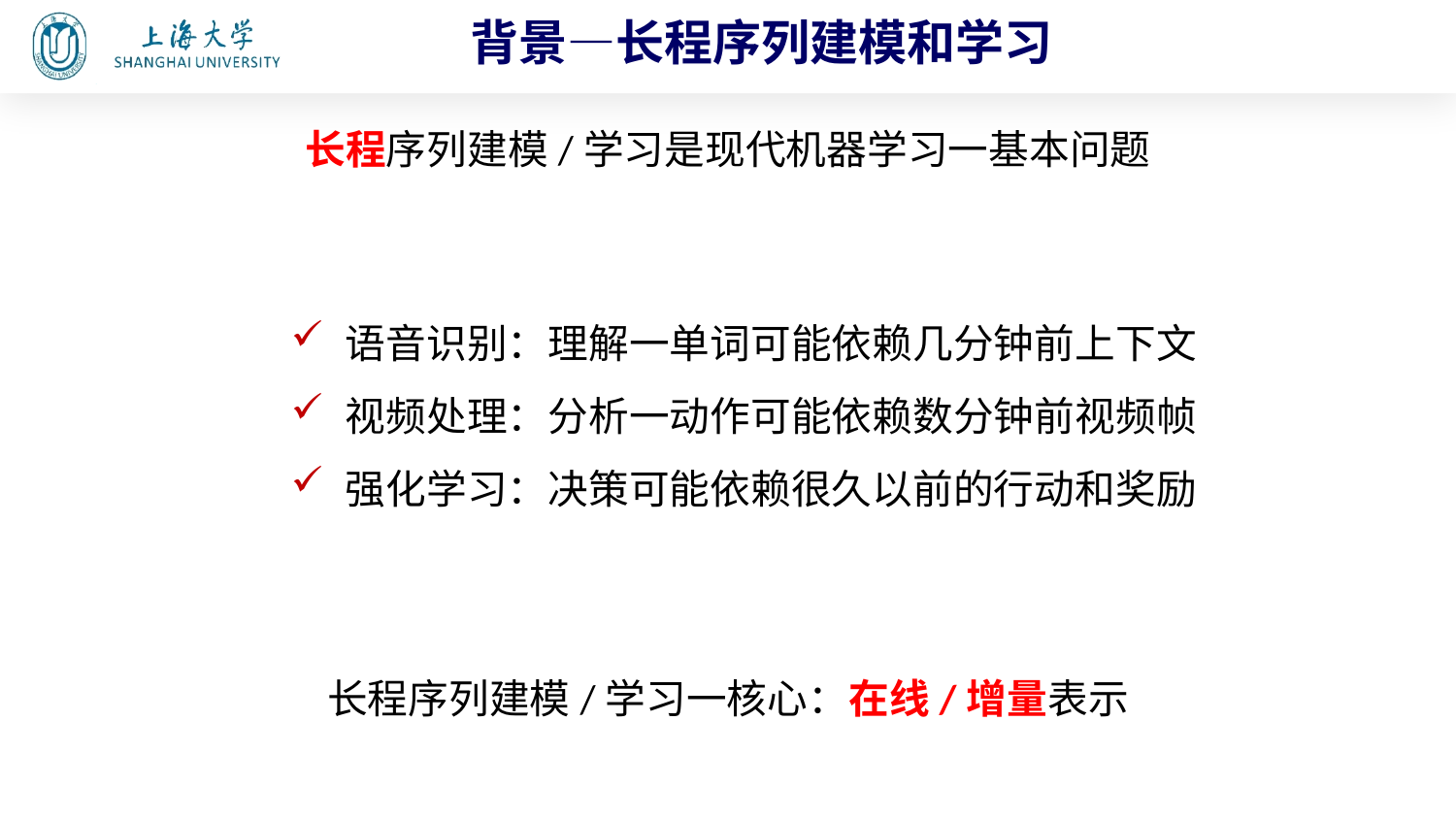

背景—长程序列建模和学习
长程序列建模/学习是现代机器学习一基本问题
语音识别：理解一单词可能依赖几分钟前上下文
视频处理：分析一动作可能依赖数分钟前视频帧
强化学习：决策可能依赖很久以前的行动和奖励
长程序列建模/学习一核心：在线/增量表示